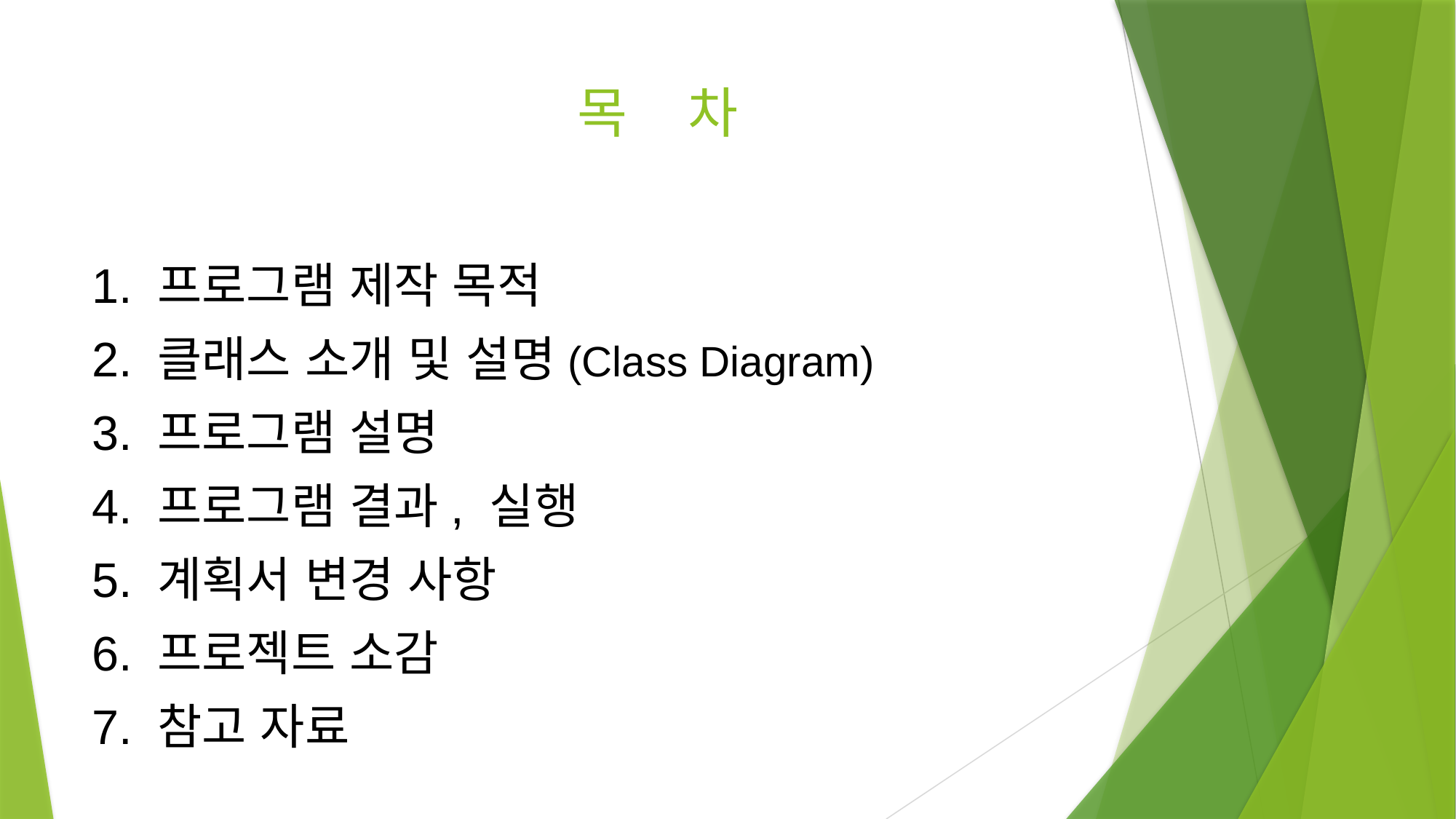

# 목    차
1. 프로그램 제작 목적
2. 클래스 소개 및 설명(Class Diagram)
3. 프로그램 설명
4. 프로그램 결과, 실행
5. 계획서 변경 사항
6. 프로젝트 소감
7. 참고 자료